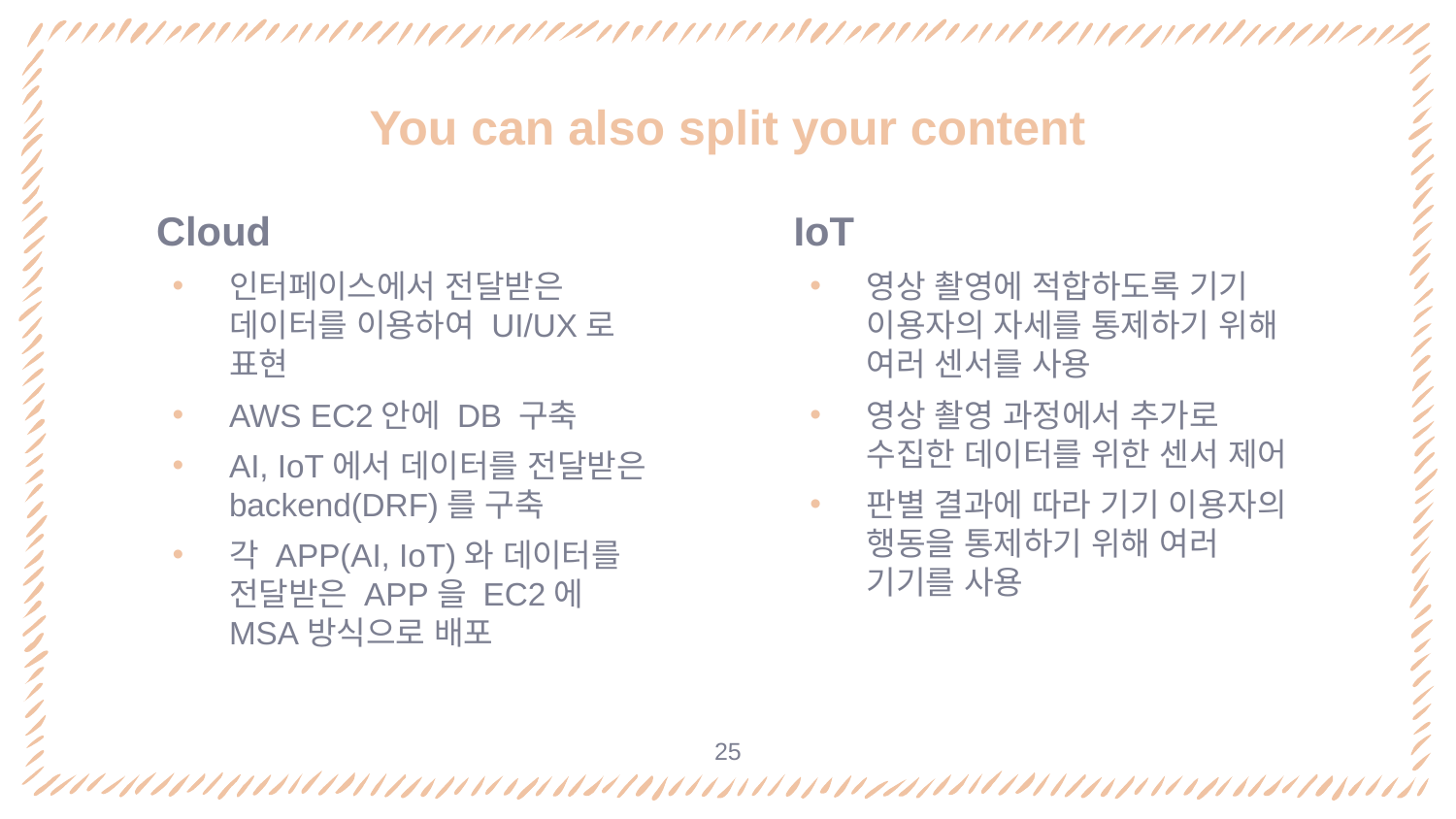

# You can also split your content
Cloud
인터페이스에서 전달받은 데이터를 이용하여 UI/UX로 표현
AWS EC2안에 DB 구축
AI, IoT에서 데이터를 전달받은 backend(DRF)를 구축
각 APP(AI, IoT)와 데이터를 전달받은 APP을 EC2에 MSA방식으로 배포
IoT
영상 촬영에 적합하도록 기기 이용자의 자세를 통제하기 위해 여러 센서를 사용
영상 촬영 과정에서 추가로 수집한 데이터를 위한 센서 제어
판별 결과에 따라 기기 이용자의 행동을 통제하기 위해 여러 기기를 사용
25